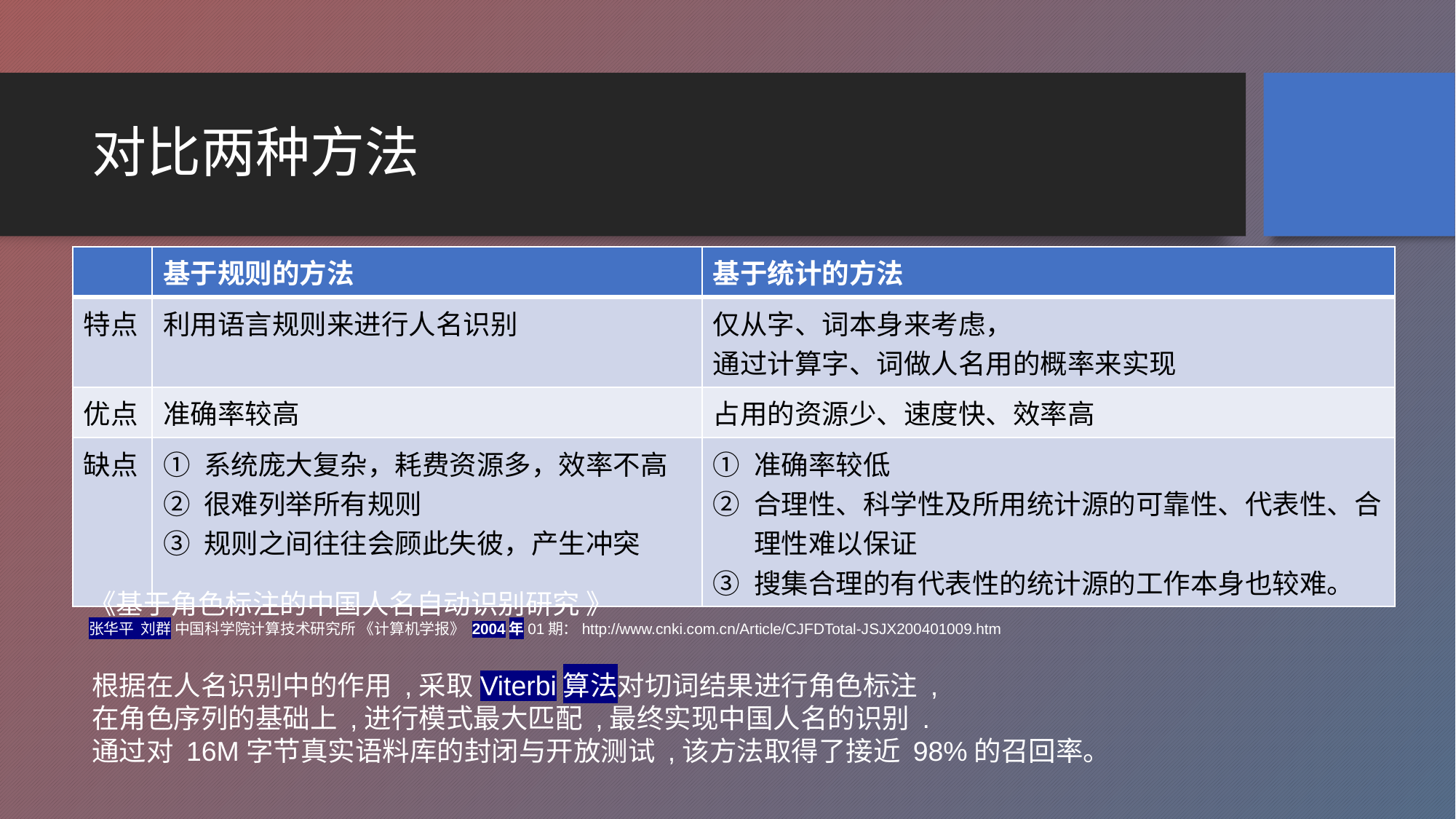

# 对比两种方法
|  | 基于规则的方法 | 基于统计的方法 |
| --- | --- | --- |
| 特点 | 利用语言规则来进行人名识别 | 仅从字、词本身来考虑， 通过计算字、词做人名用的概率来实现 |
| 优点 | 准确率较高 | 占用的资源少、速度快、效率高 |
| 缺点 | 系统庞大复杂，耗费资源多，效率不高 很难列举所有规则 规则之间往往会顾此失彼，产生冲突 | 准确率较低 合理性、科学性及所用统计源的可靠性、代表性、合理性难以保证 搜集合理的有代表性的统计源的工作本身也较难。 |
《基于角色标注的中国人名自动识别研究 》
张华平  刘群 中国科学院计算技术研究所 《计算机学报》 2004年01期：http://www.cnki.com.cn/Article/CJFDTotal-JSJX200401009.htm
根据在人名识别中的作用 ,采取Viterbi算法对切词结果进行角色标注 ,
在角色序列的基础上 ,进行模式最大匹配 ,最终实现中国人名的识别 .
通过对 16M字节真实语料库的封闭与开放测试 ,该方法取得了接近 98%的召回率。